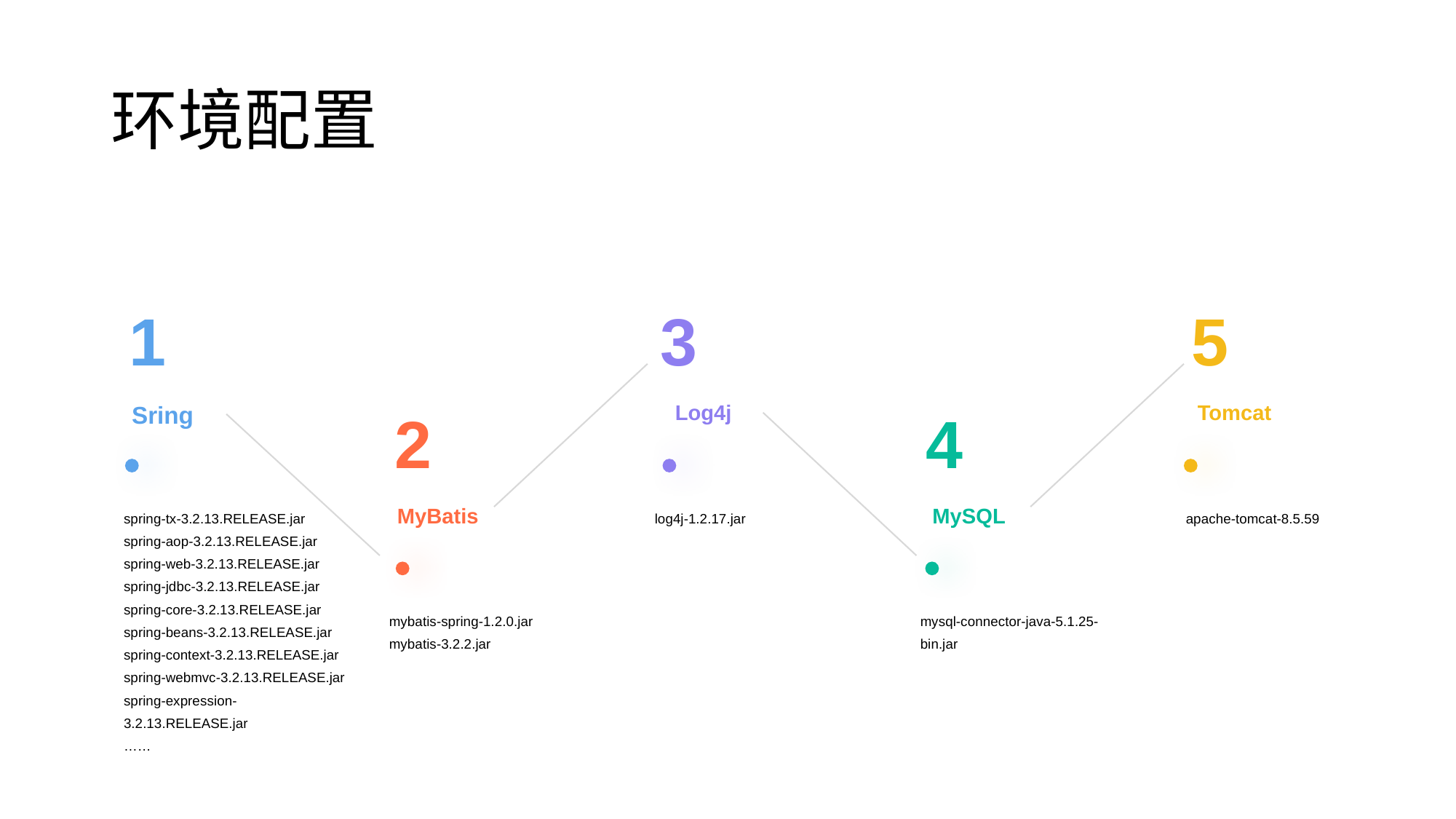

# 环境配置
1
Sring

spring-tx-3.2.13.RELEASE.jar
spring-aop-3.2.13.RELEASE.jar
spring-web-3.2.13.RELEASE.jar
spring-jdbc-3.2.13.RELEASE.jar
spring-core-3.2.13.RELEASE.jar
spring-beans-3.2.13.RELEASE.jar
spring-context-3.2.13.RELEASE.jar
spring-webmvc-3.2.13.RELEASE.jar
spring-expression-3.2.13.RELEASE.jar
……
3
Log4j

log4j-1.2.17.jar
5
Tomcat

apache-tomcat-8.5.59
2
MyBatis

mybatis-spring-1.2.0.jar
mybatis-3.2.2.jar
4
MySQL

mysql-connector-java-5.1.25-bin.jar